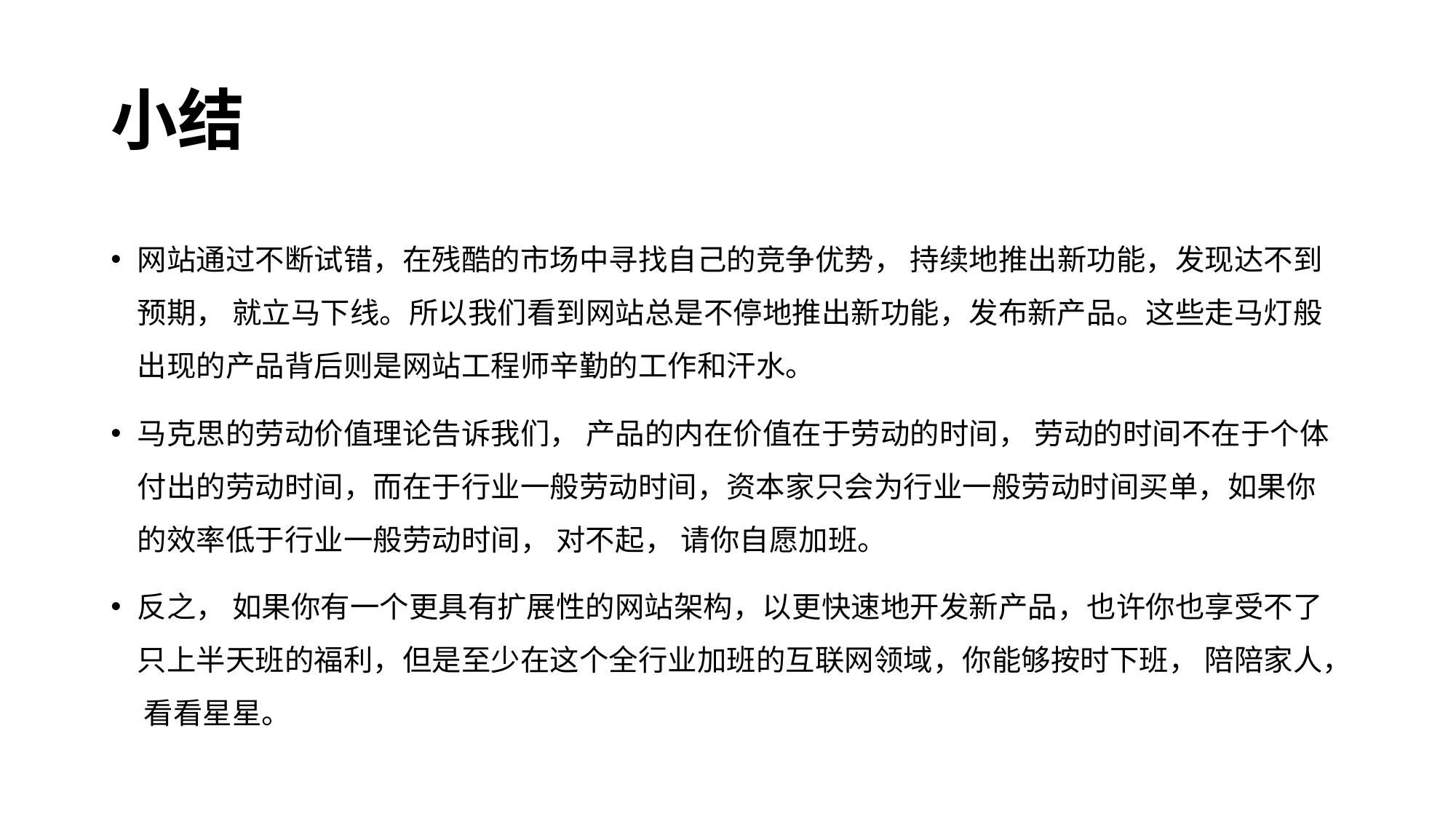

# 小结
网站通过不断试错，在残酷的市场中寻找自己的竞争优势， 持续地推出新功能，发现达不到预期， 就立马下线。所以我们看到网站总是不停地推出新功能，发布新产品。这些走马灯般出现的产品背后则是网站工程师辛勤的工作和汗水。
马克思的劳动价值理论告诉我们， 产品的内在价值在于劳动的时间， 劳动的时间不在于个体付出的劳动时间，而在于行业一般劳动时间，资本家只会为行业一般劳动时间买单，如果你的效率低于行业一般劳动时间， 对不起， 请你自愿加班。
反之， 如果你有一个更具有扩展性的网站架构，以更快速地开发新产品，也许你也享受不了只上半天班的福利，但是至少在这个全行业加班的互联网领域，你能够按时下班， 陪陪家人， 看看星星。